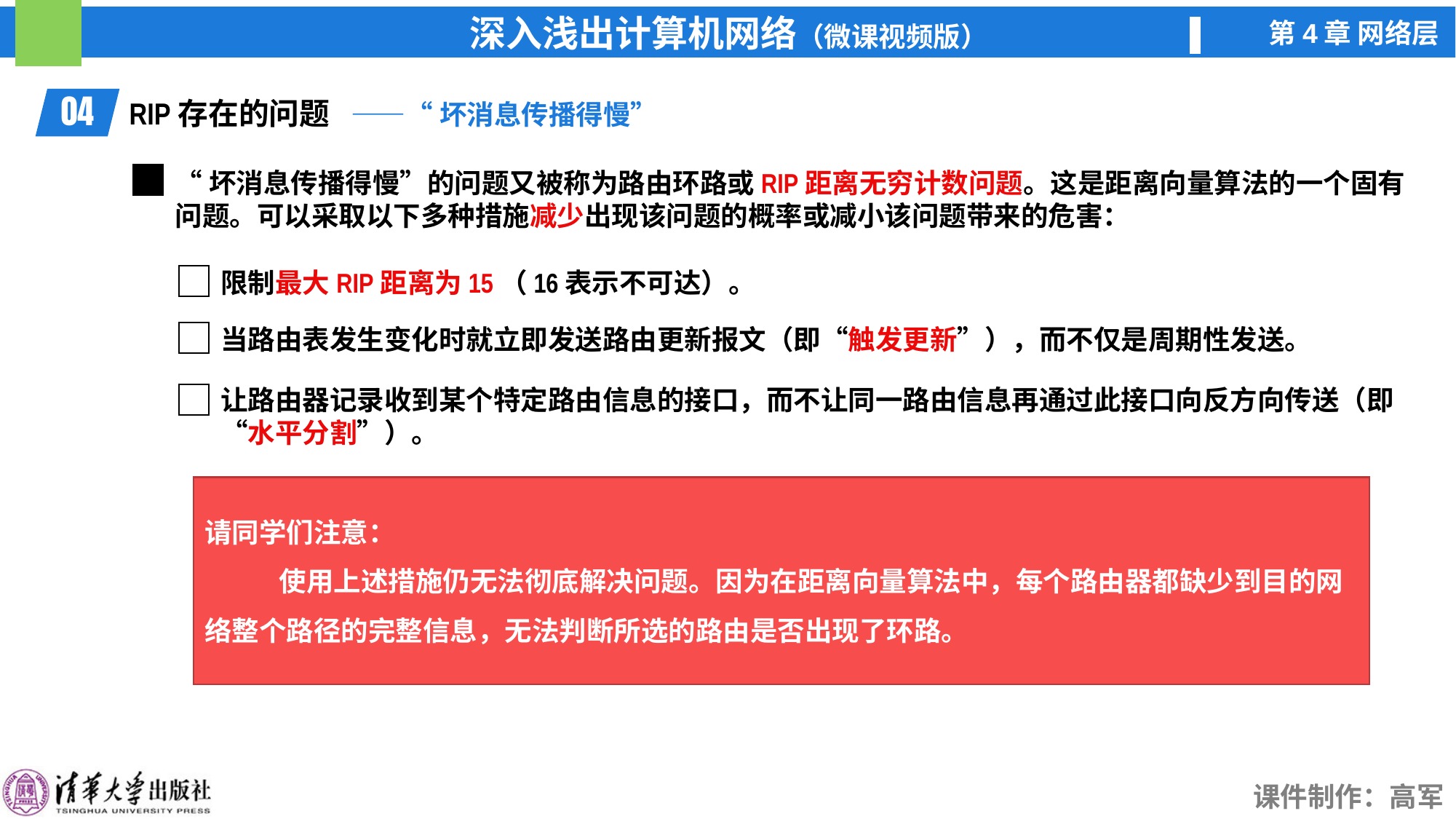

04
RIP存在的问题
——“坏消息传播得慢”
“坏消息传播得慢”的问题又被称为路由环路或RIP距离无穷计数问题。这是距离向量算法的一个固有问题。可以采取以下多种措施减少出现该问题的概率或减小该问题带来的危害：

限制最大RIP距离为15（16表示不可达）。

当路由表发生变化时就立即发送路由更新报文（即“触发更新”），而不仅是周期性发送。

让路由器记录收到某个特定路由信息的接口，而不让同一路由信息再通过此接口向反方向传送（即“水平分割”）。

请同学们注意：
           使用上述措施仍无法彻底解决问题。因为在距离向量算法中，每个路由器都缺少到目的网络整个路径的完整信息，无法判断所选的路由是否出现了环路。